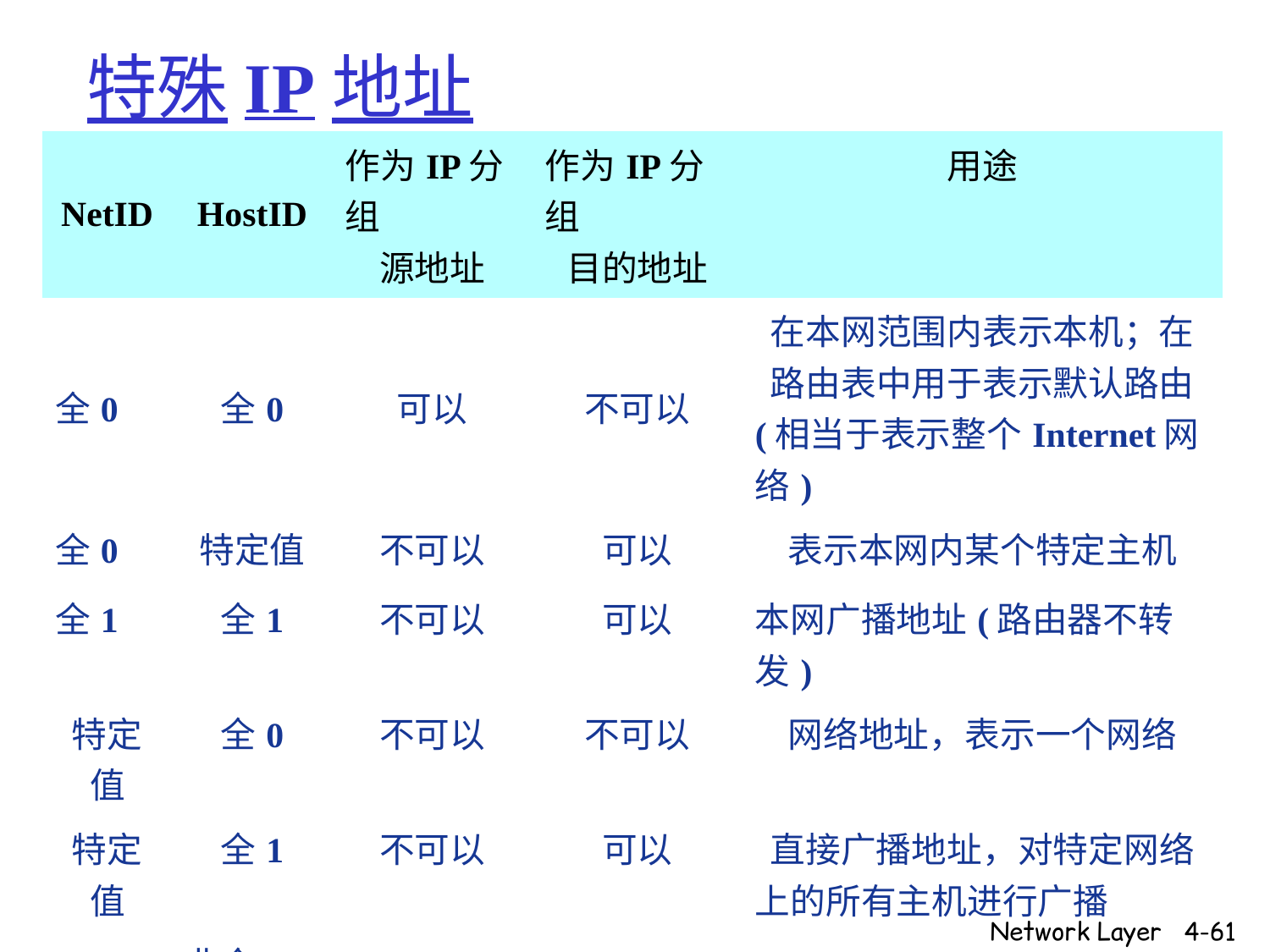

# 特殊IP地址
| NetID | HostID | 作为IP分组 源地址 | 作为IP分组 目的地址 | 用途 |
| --- | --- | --- | --- | --- |
| 全0 | 全0 | 可以 | 不可以 | 在本网范围内表示本机；在 路由表中用于表示默认路由 (相当于表示整个Internet网络) |
| 全0 | 特定值 | 不可以 | 可以 | 表示本网内某个特定主机 |
| 全1 | 全1 | 不可以 | 可以 | 本网广播地址(路由器不转发) |
| 特定值 | 全0 | 不可以 | 不可以 | 网络地址，表示一个网络 |
| 特定值 | 全1 | 不可以 | 可以 | 直接广播地址，对特定网络 上的所有主机进行广播 |
| 127 | 非全0或 非全1的 任何数 | 可以 | 可以 | 用于本地软件环回测试，称 为环回地址 |

Network Layer
4-61
Network Layer
4-61